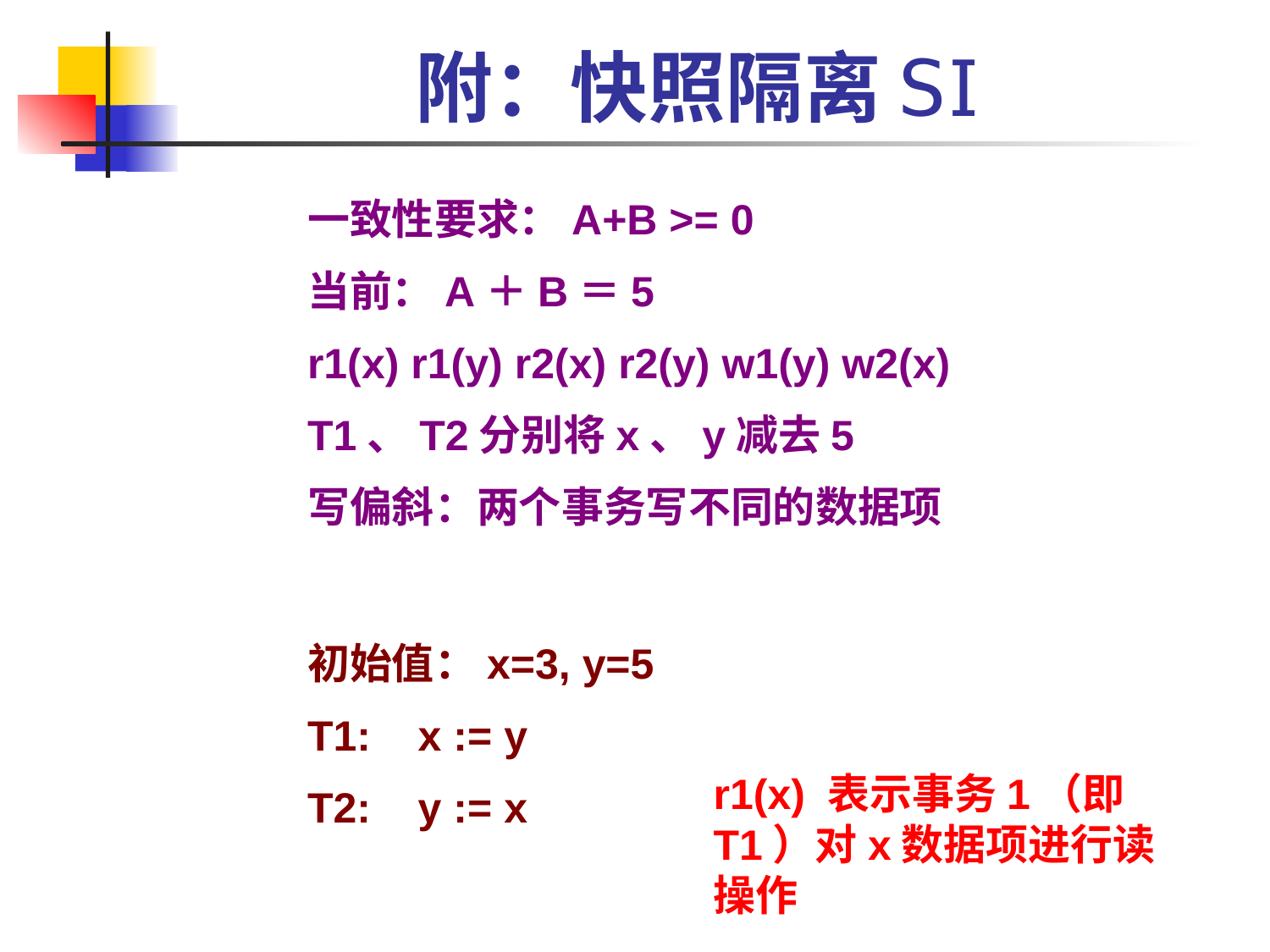

# 附：快照隔离SI
一致性要求：A+B >= 0
当前：A＋B＝5
r1(x) r1(y) r2(x) r2(y) w1(y) w2(x)
T1、T2分别将x、y减去5
写偏斜：两个事务写不同的数据项
初始值：x=3, y=5
T1:    x := y
T2:    y := x
r1(x) 表示事务1（即T1）对x数据项进行读操作